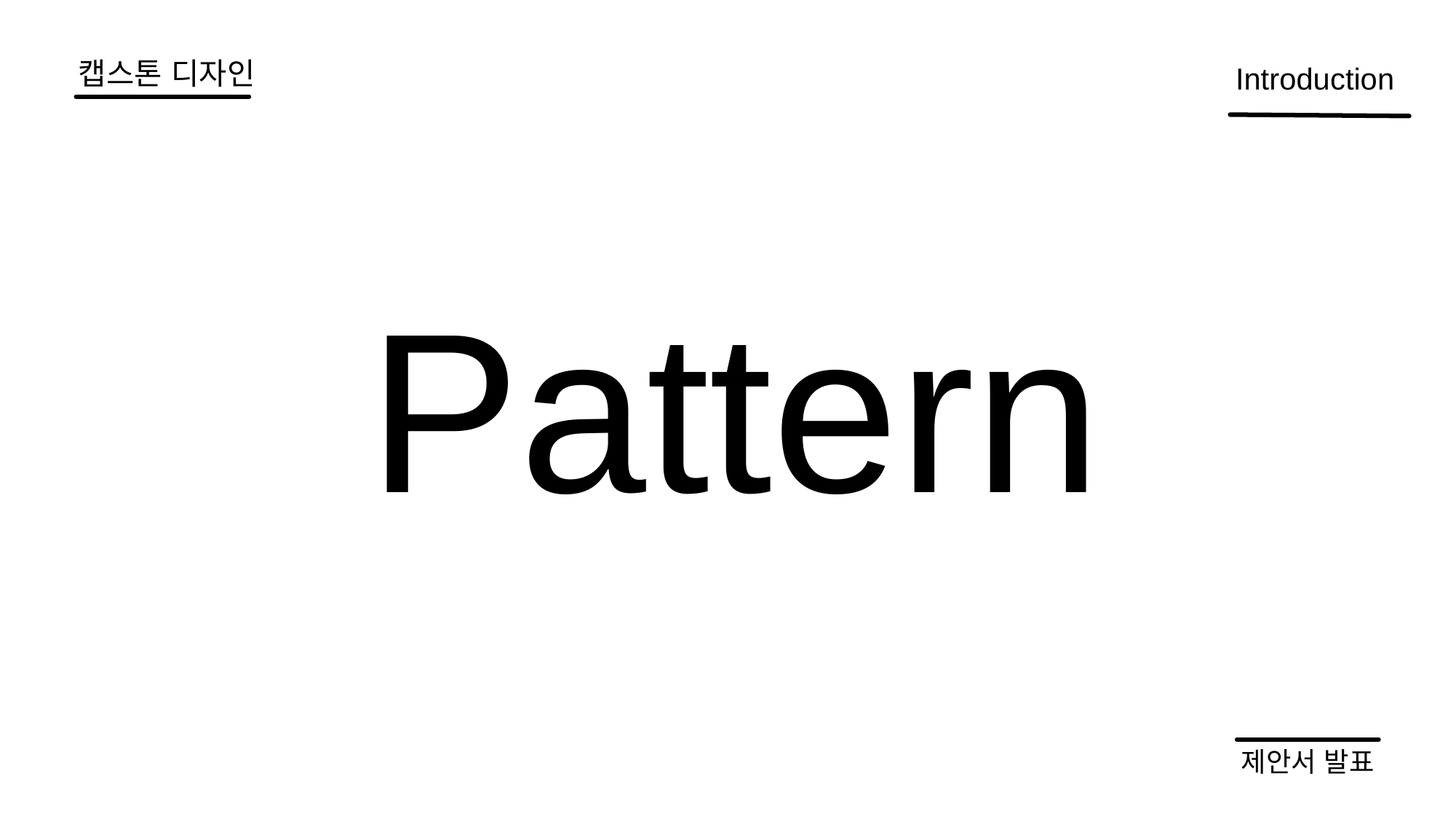

# 캡스톤 디자인
Introduction
Pattern
제안서 발표